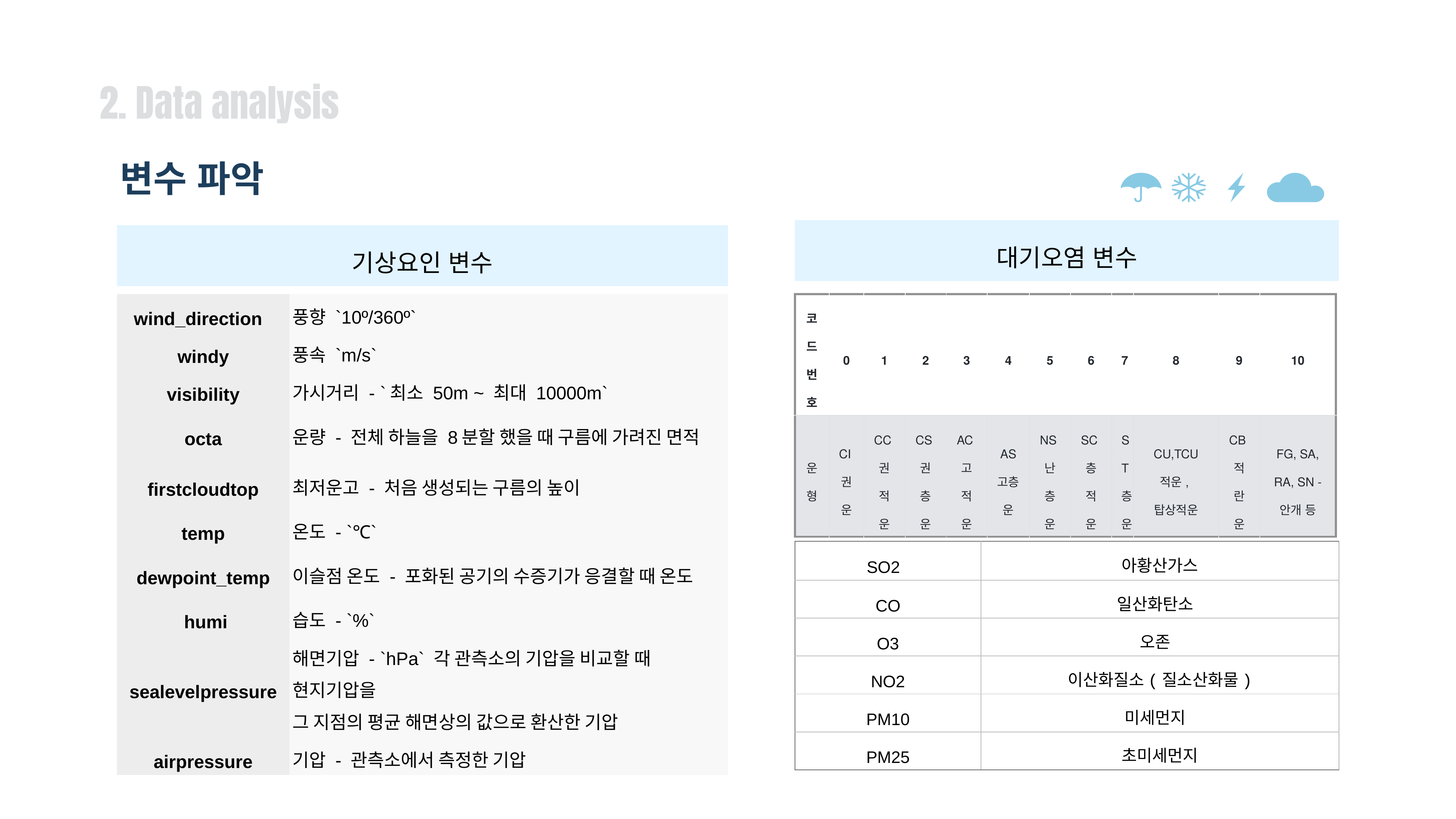

2. Data analysis
변수 파악

대기오염 변수
| 코드번호 | 0 | 1 | 2 | 3 | 4 | 5 | 6 | 7 | 8 | 9 | 10 |
| --- | --- | --- | --- | --- | --- | --- | --- | --- | --- | --- | --- |
| 운 형 | CI권운 | CC권적운 | CS권층운 | AC고적운 | AS 고층운 | NS난층운 | SC층적운 | ST층운 | CU,TCU 적운,탑상적운 | CB적란운 | FG, SA, RA, SN - 안개 등 |
| SO2 | 아황산가스 |
| --- | --- |
| CO | 일산화탄소 |
| O3 | 오존 |
| NO2 | 이산화질소(질소산화물) |
| PM10 | 미세먼지 |
| PM25 | 초미세먼지 |

기상요인 변수
| wind\_direction | 풍향 `10º/360º` |
| --- | --- |
| windy | 풍속 `m/s` |
| visibility | 가시거리 - `최소 50m ~ 최대 10000m` |
| octa | 운량 - 전체 하늘을 8분할 했을 때 구름에 가려진 면적 |
| firstcloudtop | 최저운고 - 처음 생성되는 구름의 높이 |
| temp | 온도 - `℃` |
| dewpoint\_temp | 이슬점 온도 - 포화된 공기의 수증기가 응결할 때 온도 |
| humi | 습도 - `%` |
| sealevelpressure | 해면기압 - `hPa` 각 관측소의 기압을 비교할 때 현지기압을 그 지점의 평균 해면상의 값으로 환산한 기압 |
| airpressure | 기압 - 관측소에서 측정한 기압 |